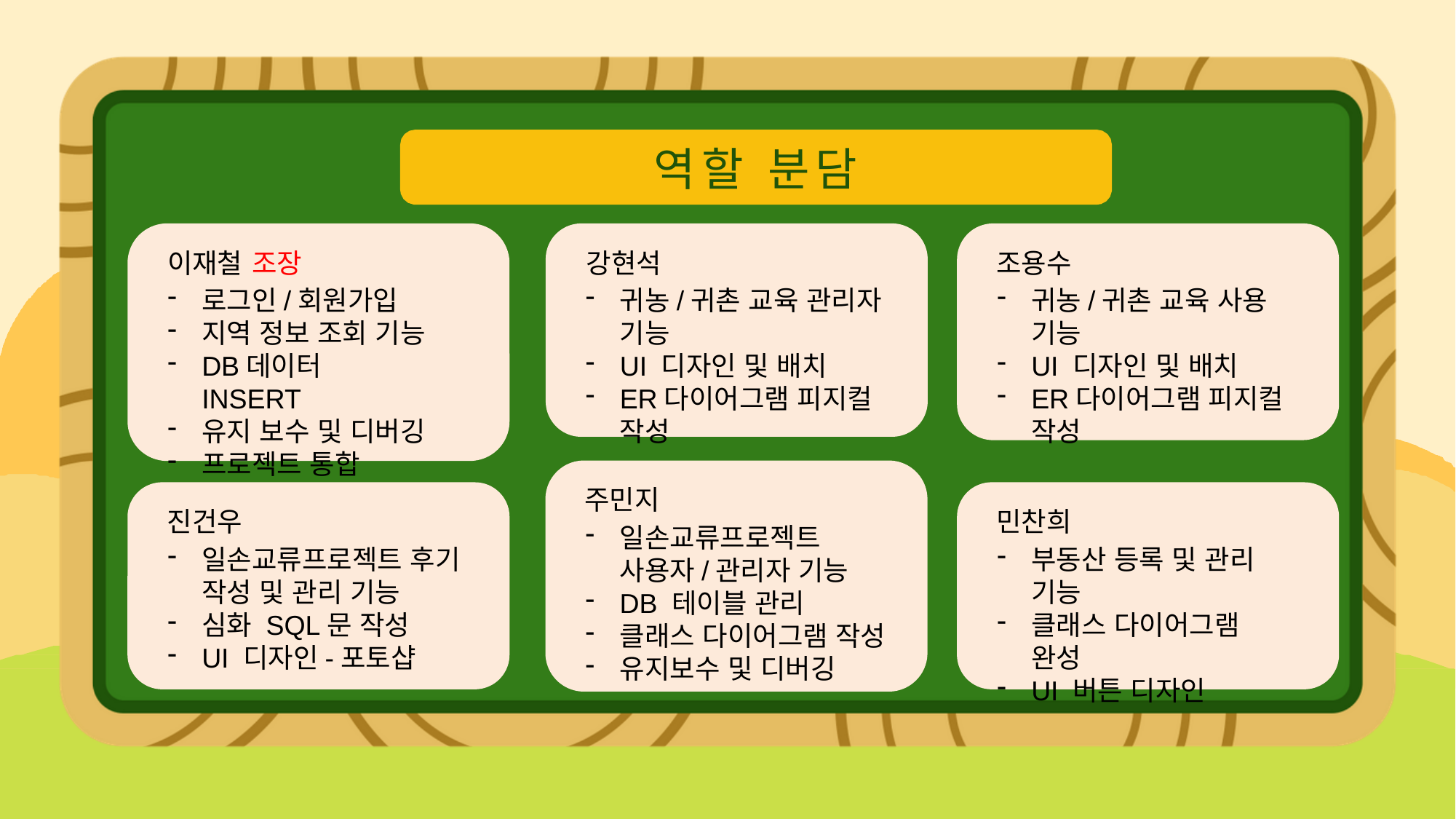

# 역할 분담

이재철
조장
강현석
조용수
로그인/회원가입
지역 정보 조회 기능
DB데이터 INSERT
유지 보수 및 디버깅
프로젝트 통합
귀농/귀촌 교육 관리자 기능
UI 디자인 및 배치
ER다이어그램 피지컬 작성
귀농/귀촌 교육 사용 기능
UI 디자인 및 배치
ER다이어그램 피지컬 작성

주민지

진건우
민찬희
일손교류프로젝트 사용자/관리자 기능
DB 테이블 관리
클래스 다이어그램 작성
유지보수 및 디버깅
일손교류프로젝트 후기 작성 및 관리 기능
심화 SQL문 작성
UI 디자인-포토샵
부동산 등록 및 관리 기능
클래스 다이어그램 완성
UI 버튼 디자인